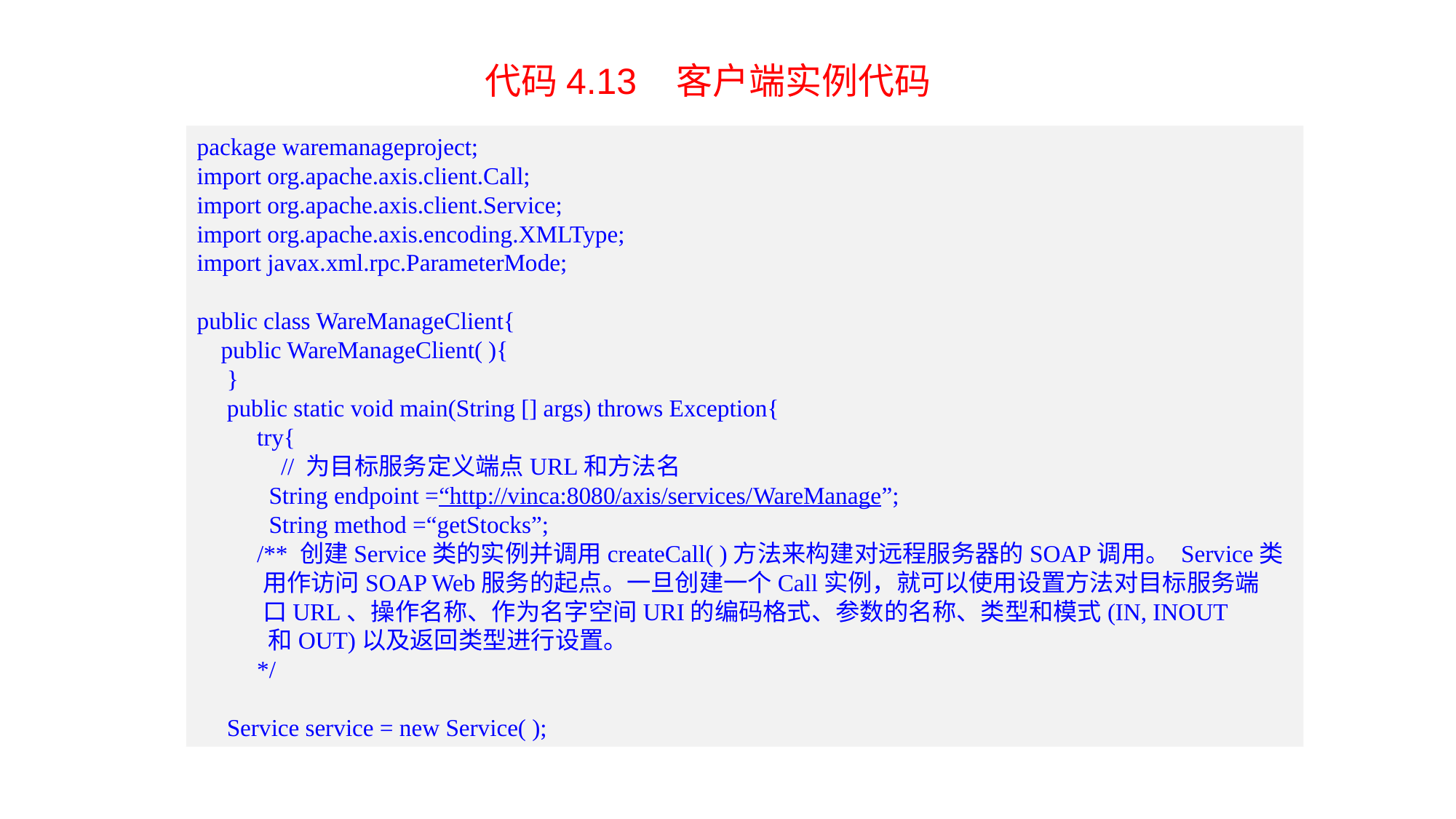

代码4.13   客户端实例代码
package waremanageproject;
import org.apache.axis.client.Call;
import org.apache.axis.client.Service;
import org.apache.axis.encoding.XMLType;
import javax.xml.rpc.ParameterMode;

public class WareManageClient{
    public WareManageClient( ){
     }
     public static void main(String [] args) throws Exception{
          try{
              // 为目标服务定义端点URL和方法名
            String endpoint =“http://vinca:8080/axis/services/WareManage”;
            String method =“getStocks”;
          /** 创建Service类的实例并调用createCall( )方法来构建对远程服务器的SOAP调用。 Service类
           用作访问SOAP Web服务的起点。一旦创建一个Call实例，就可以使用设置方法对目标服务端
           口URL、操作名称、作为名字空间URI的编码格式、参数的名称、类型和模式(IN, INOUT
            和OUT)以及返回类型进行设置。
          */

     Service service = new Service( );